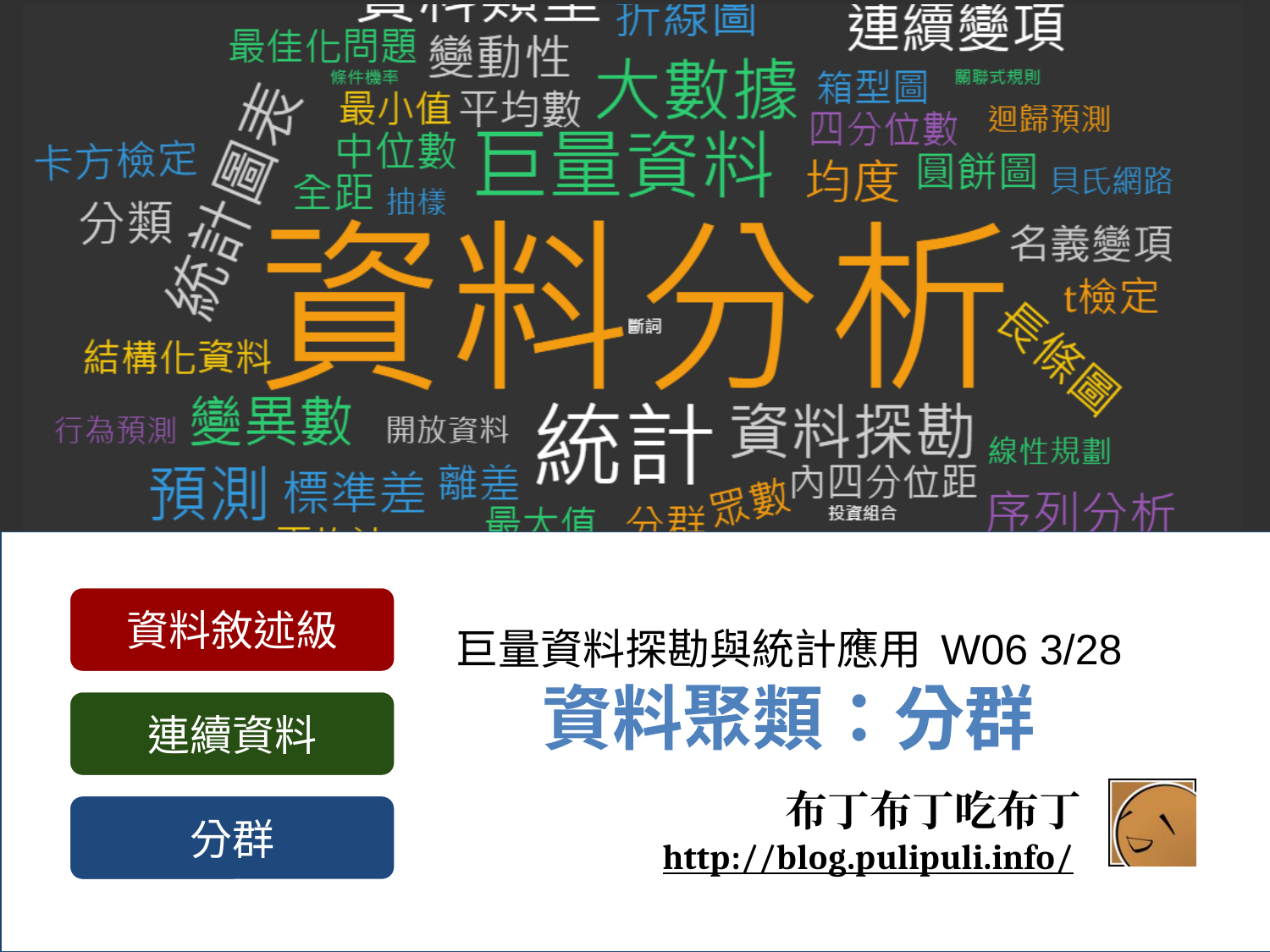

資料敘述級
連續資料
# 巨量資料探勘與統計應用 W06 3/28
資料聚類：分群
布丁布丁吃布丁
http://blog.pulipuli.info/
分群